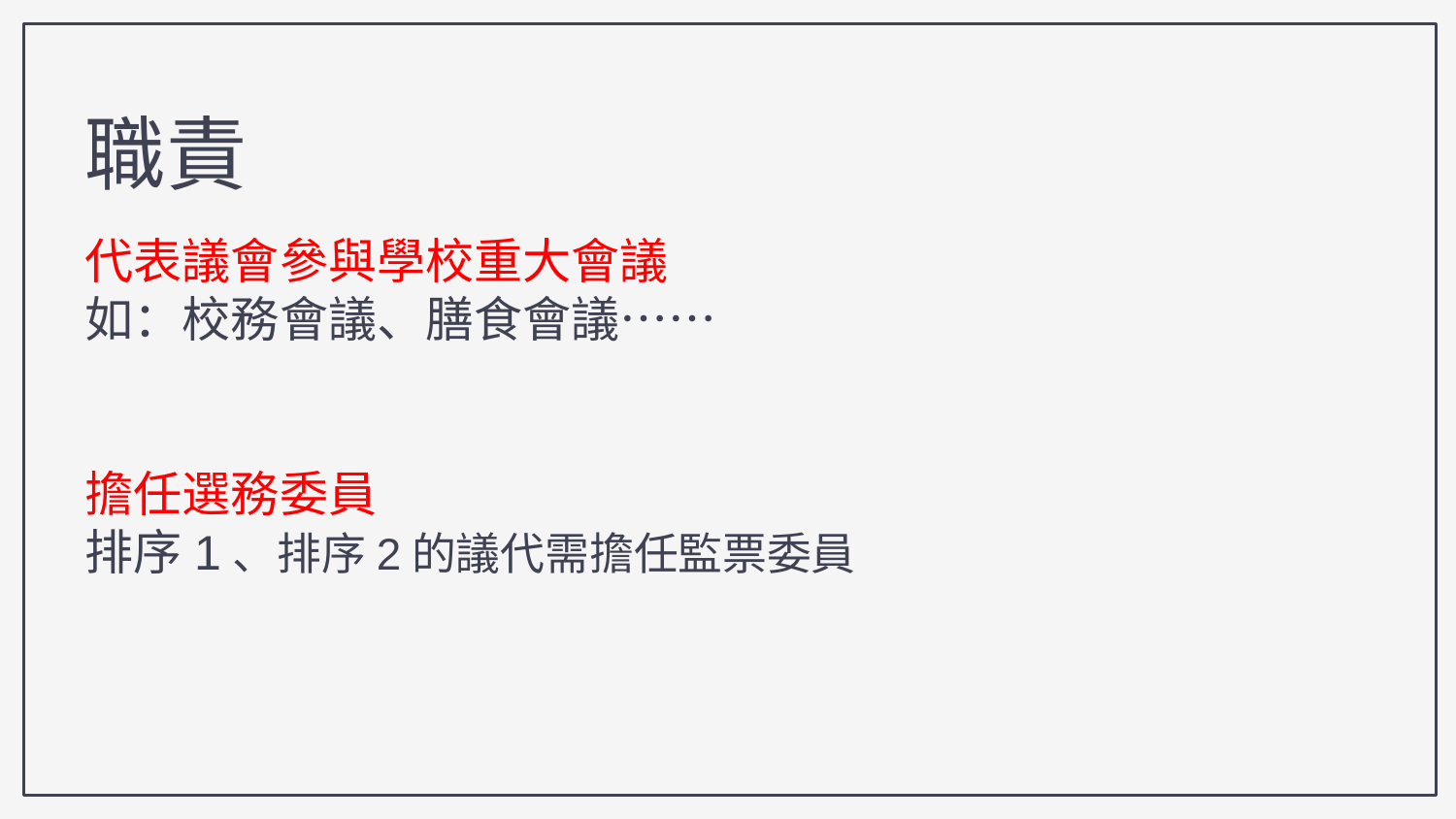

職責
代表議會參與學校重大會議
如：校務會議、膳食會議⋯⋯

擔任選務委員
排序1、排序2的議代需擔任監票委員